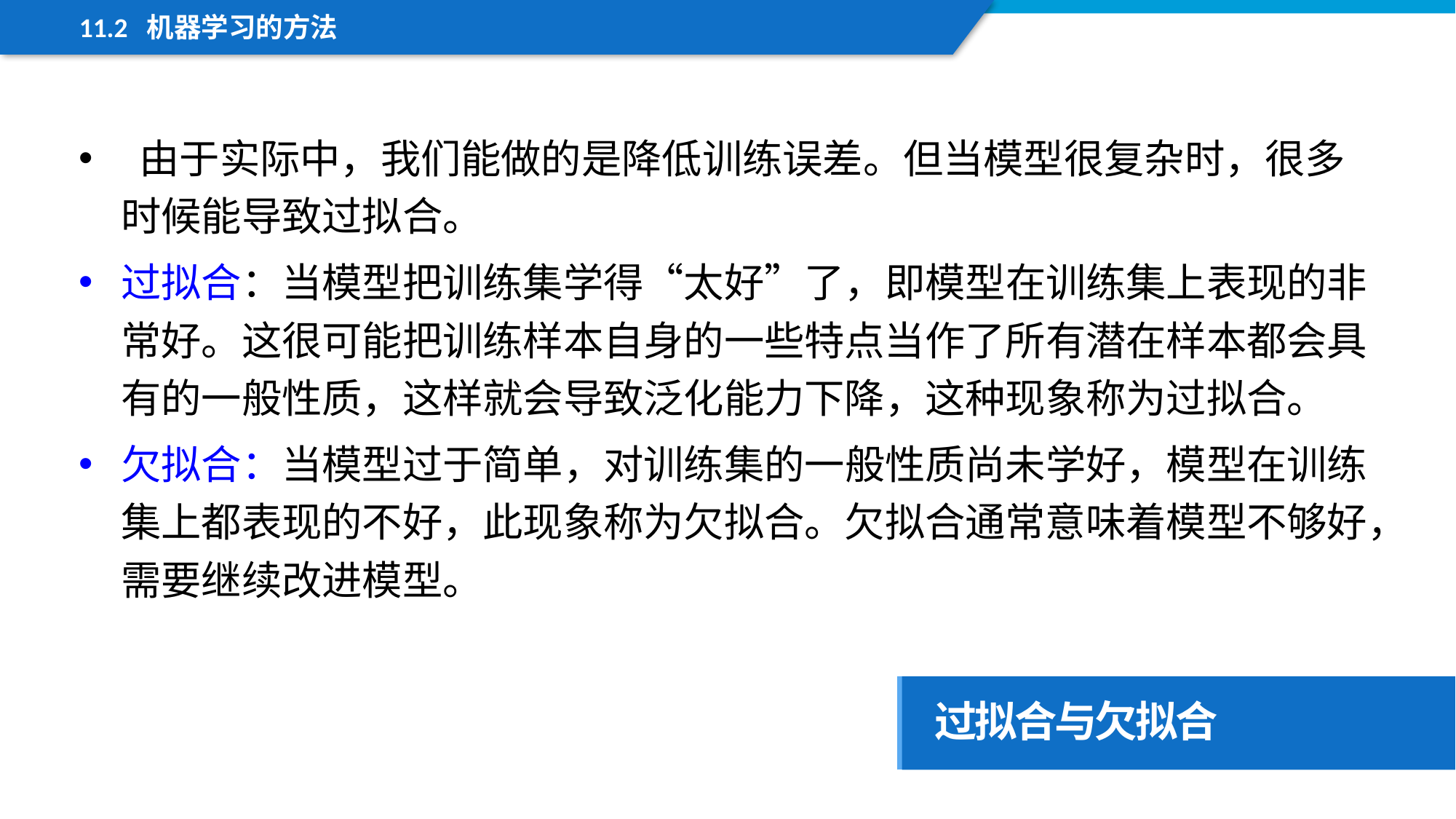

11.2  机器学习的方法
 由于实际中，我们能做的是降低训练误差。但当模型很复杂时，很多时候能导致过拟合。
过拟合：当模型把训练集学得“太好”了，即模型在训练集上表现的非常好。这很可能把训练样本自身的一些特点当作了所有潜在样本都会具有的一般性质，这样就会导致泛化能力下降，这种现象称为过拟合。
欠拟合：当模型过于简单，对训练集的一般性质尚未学好，模型在训练集上都表现的不好，此现象称为欠拟合。欠拟合通常意味着模型不够好，需要继续改进模型。
过拟合与欠拟合